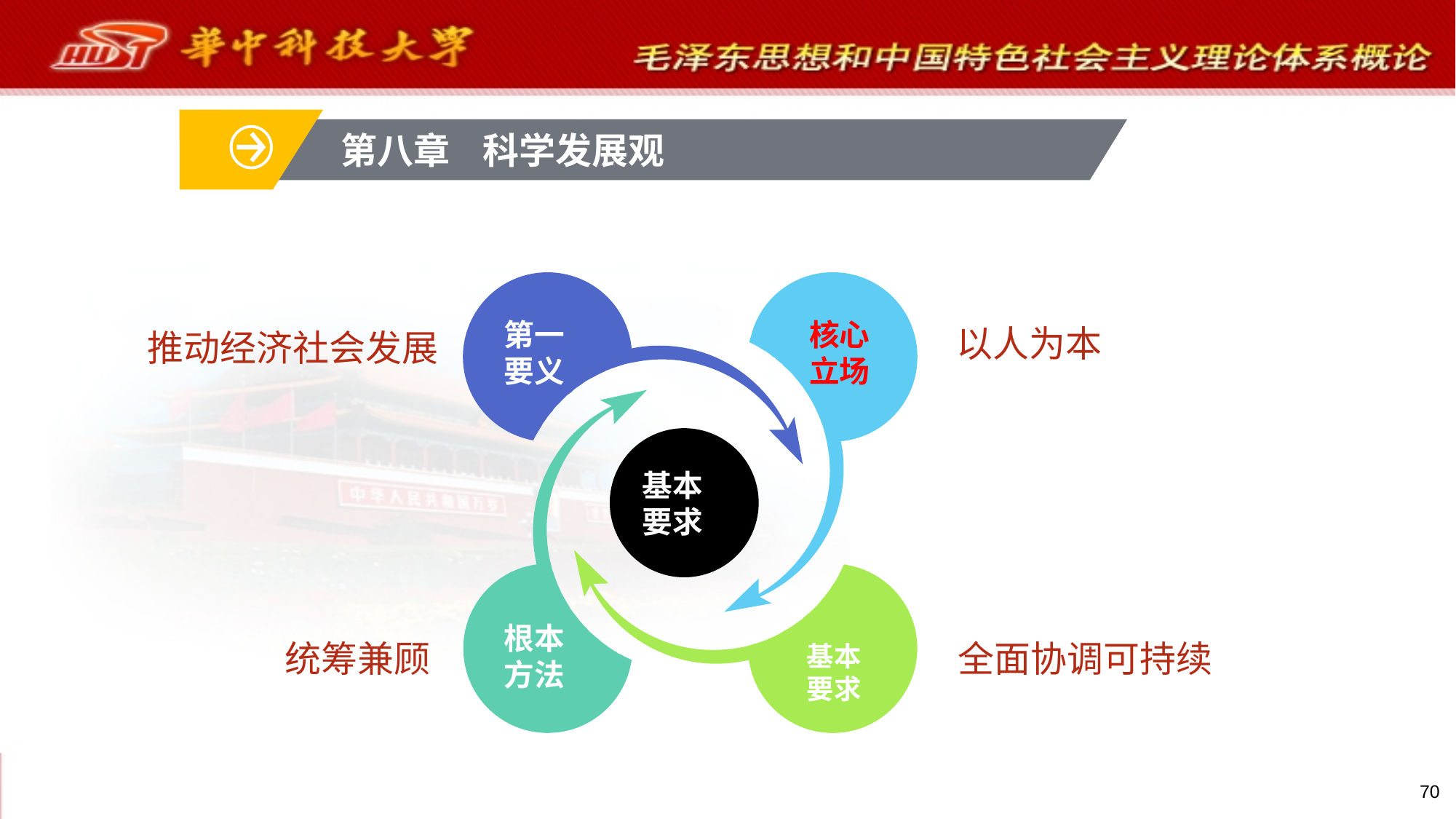

第八章    科学发展观

第一
要义
核心
立场

基本要求
LOREM

根本
方法
基本
要求
以人为本
推动经济社会发展
全面协调可持续
统筹兼顾
70